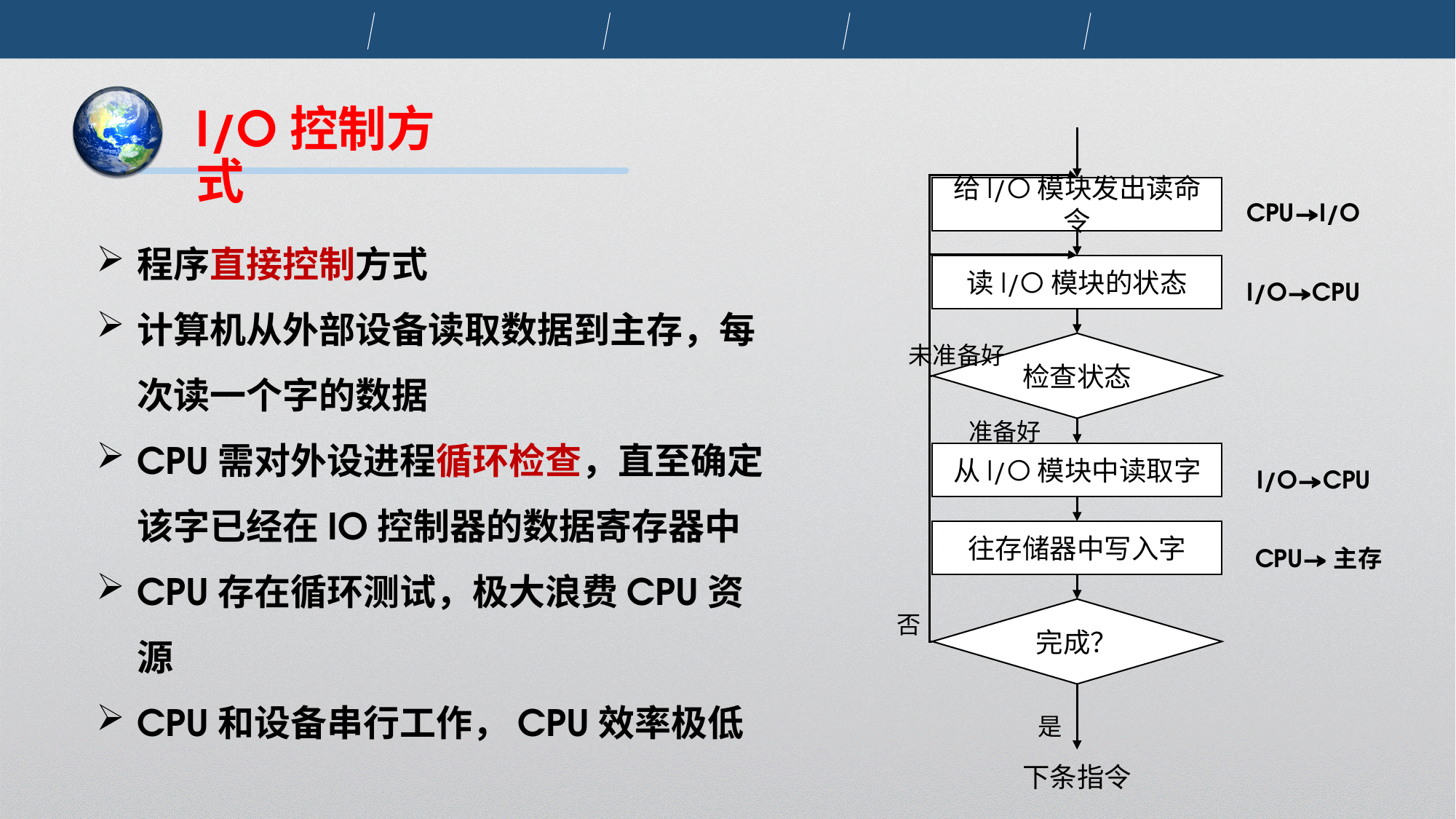

I/O控制方式
CPU→I/O
给I/O模块发出读命令
程序直接控制方式
计算机从外部设备读取数据到主存，每次读一个字的数据
CPU需对外设进程循环检查，直至确定该字已经在IO控制器的数据寄存器中
CPU存在循环测试，极大浪费CPU资源
CPU和设备串行工作，CPU效率极低
读I/O模块的状态
I/O→CPU
未准备好
检查状态
准备好
从I/O模块中读取字
I/O→CPU
往存储器中写入字
CPU→主存
否
完成？
是
下条指令